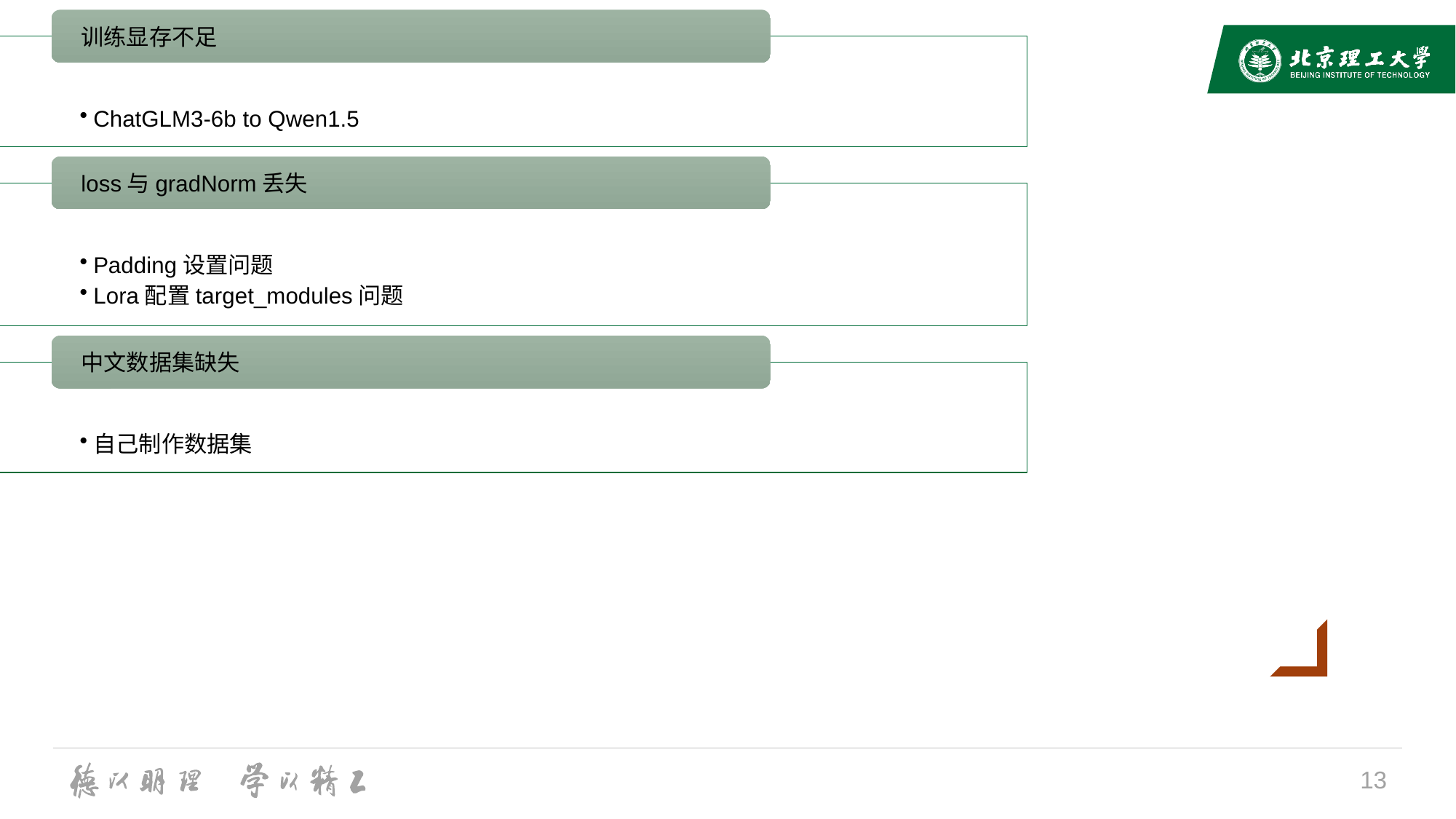

# 挑战与方案

ChatGLM3-6b to Qwen1.5
训练显存不足

Padding设置问题
Lora配置target_modules问题
loss与gradNorm丢失

自己制作数据集
中文数据集缺失